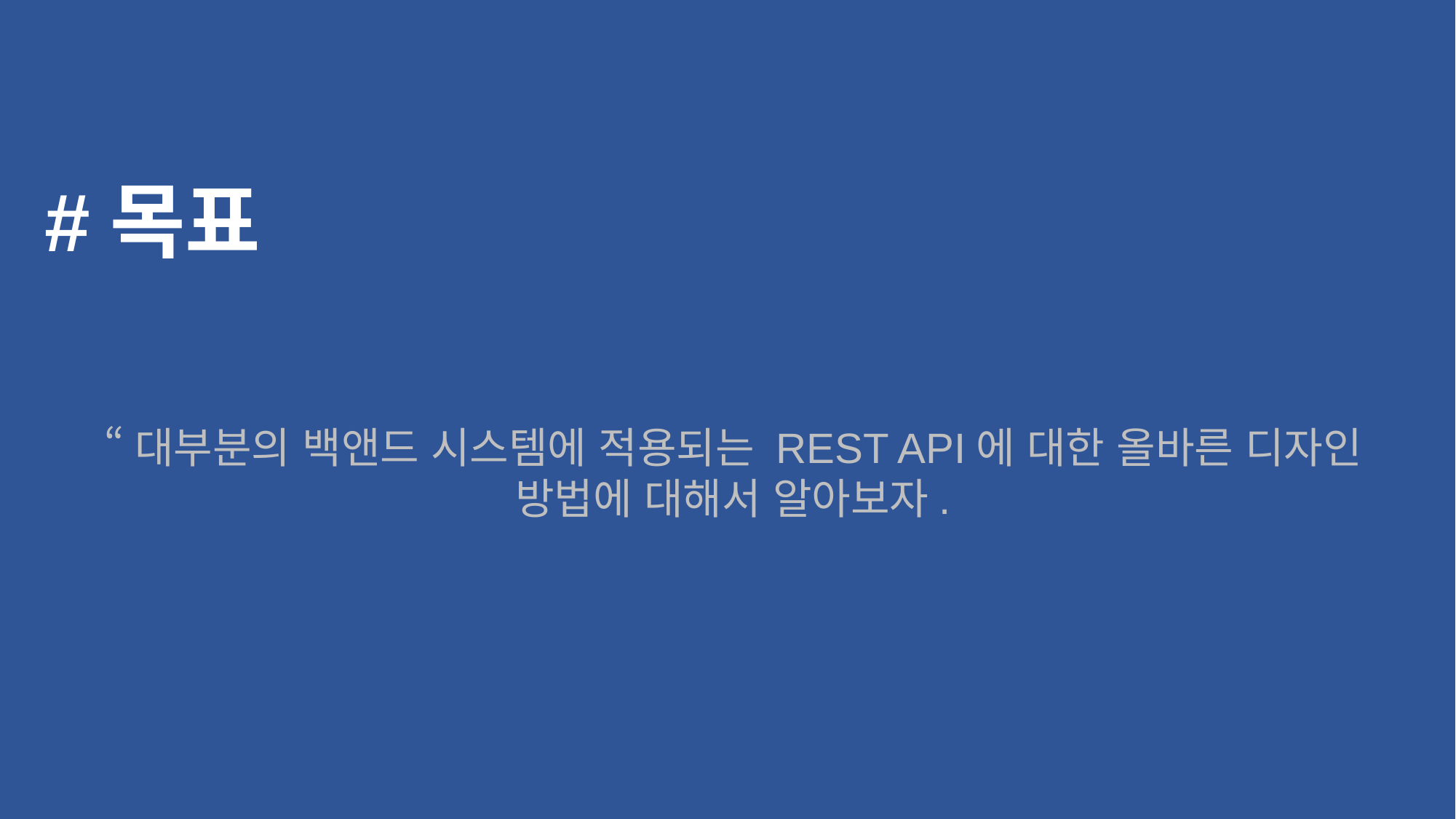

#목표

“대부분의 백앤드 시스템에 적용되는 REST API에 대한 올바른 디자인 방법에 대해서 알아보자.